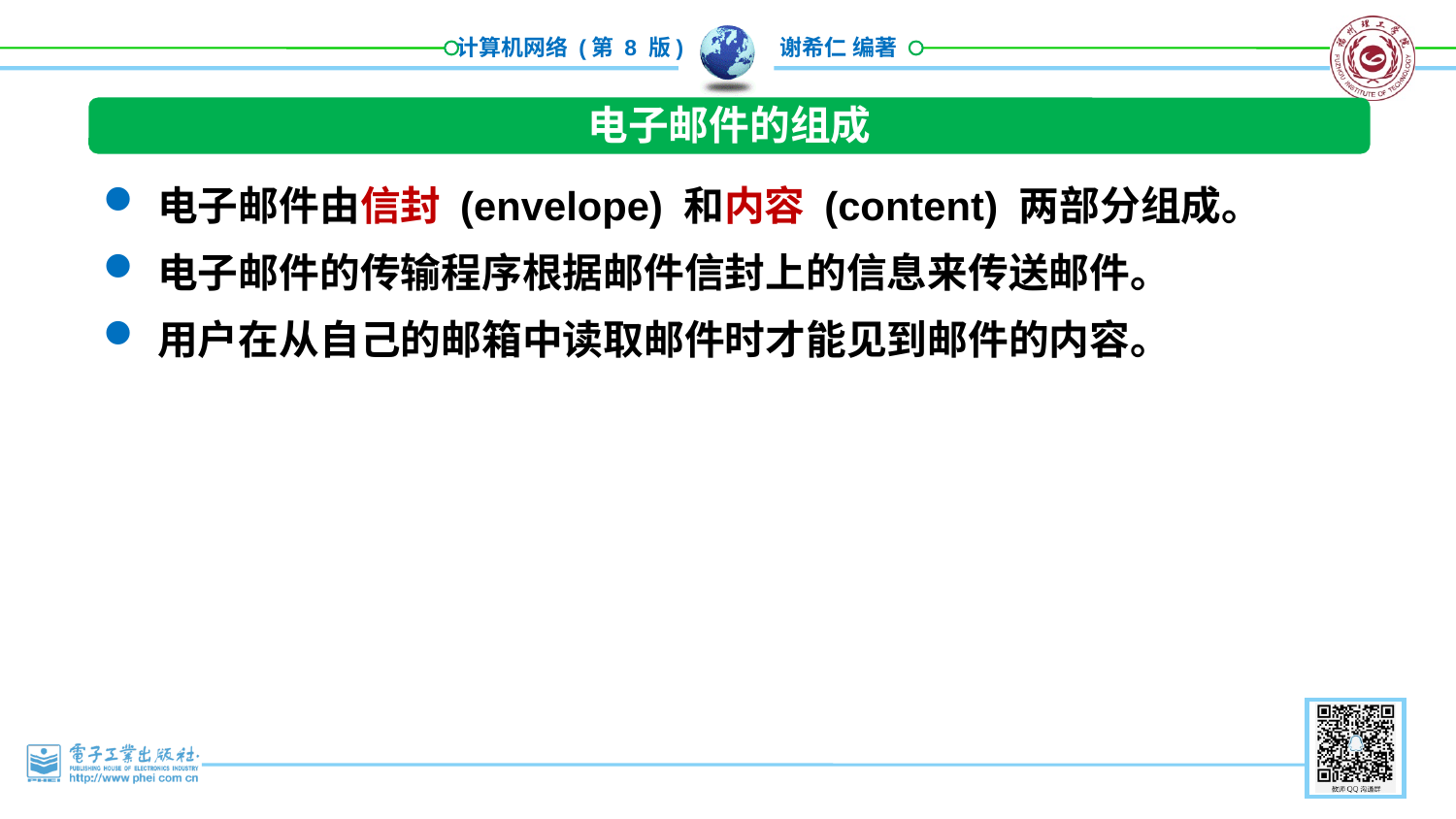

电子邮件的组成

电子邮件由信封 (envelope) 和内容 (content) 两部分组成。
电子邮件的传输程序根据邮件信封上的信息来传送邮件。
用户在从自己的邮箱中读取邮件时才能见到邮件的内容。